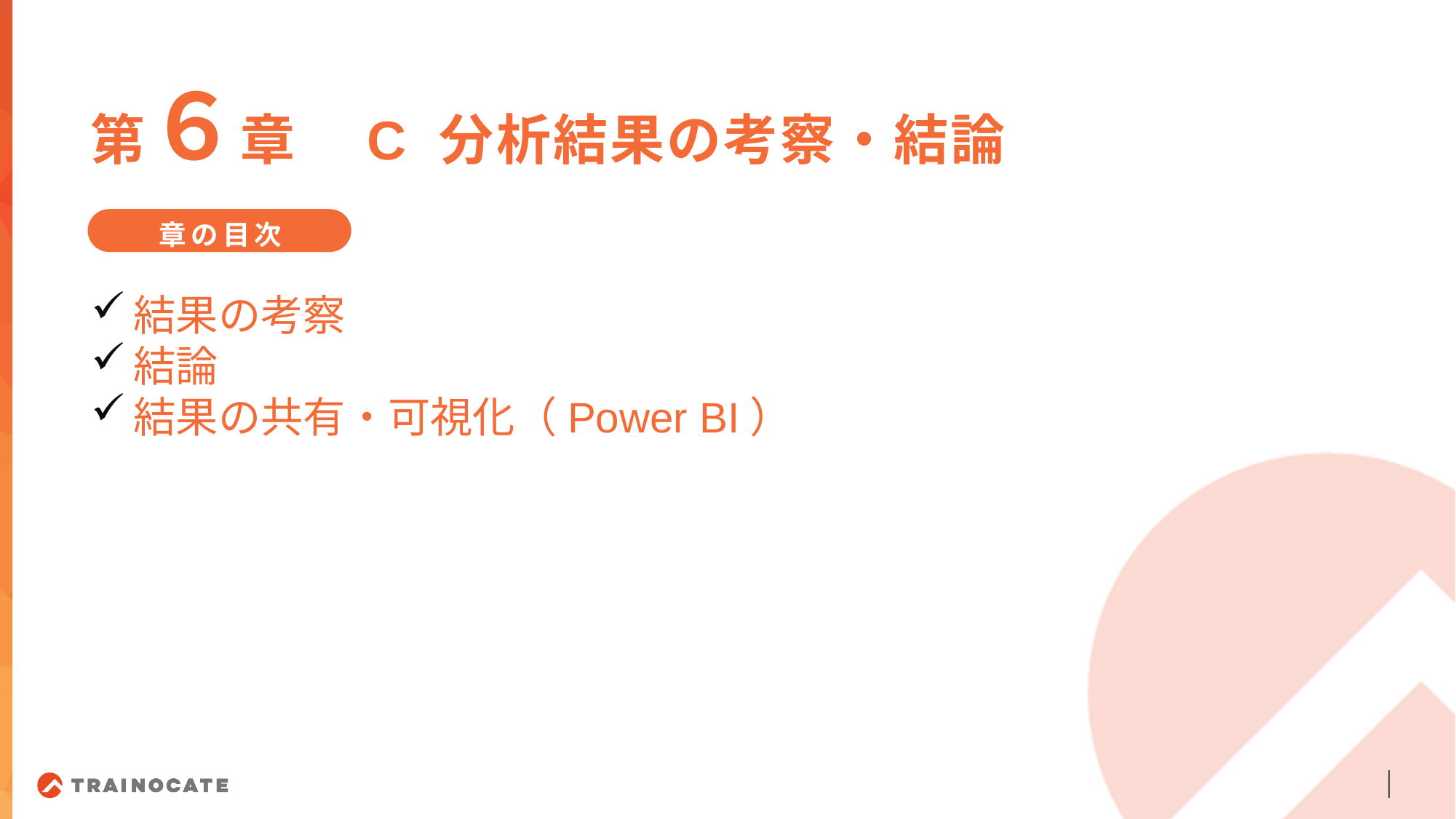

第６章　C 分析結果の考察・結論
章の目次
結果の考察
結論
結果の共有・可視化（Power BI）